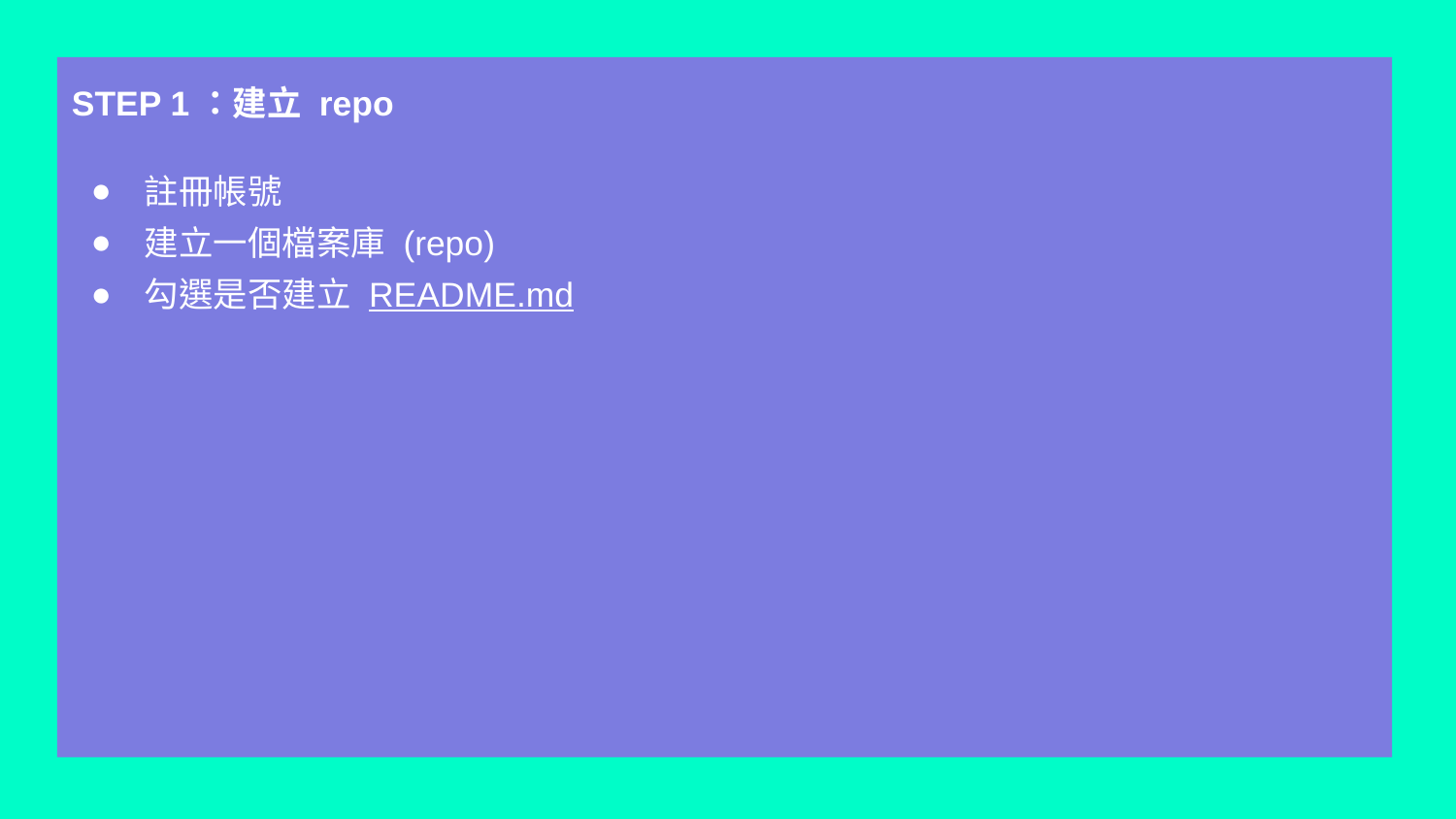

# STEP 1：建立 repo
註冊帳號
建立一個檔案庫 (repo)
勾選是否建立 README.md